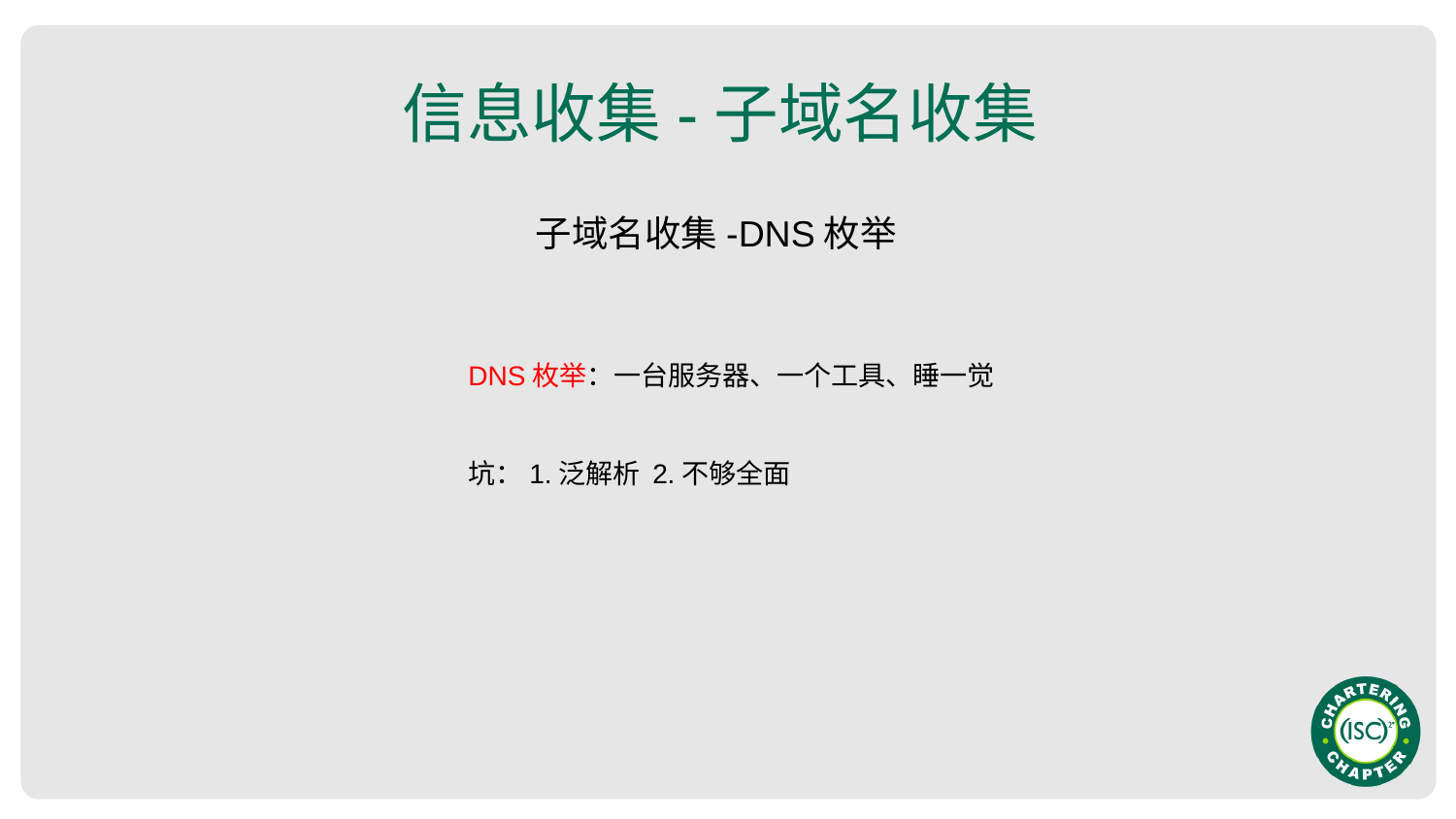

信息收集-子域名收集
子域名收集-DNS枚举
DNS枚举：一台服务器、一个工具、睡一觉

坑：1.泛解析 2.不够全面